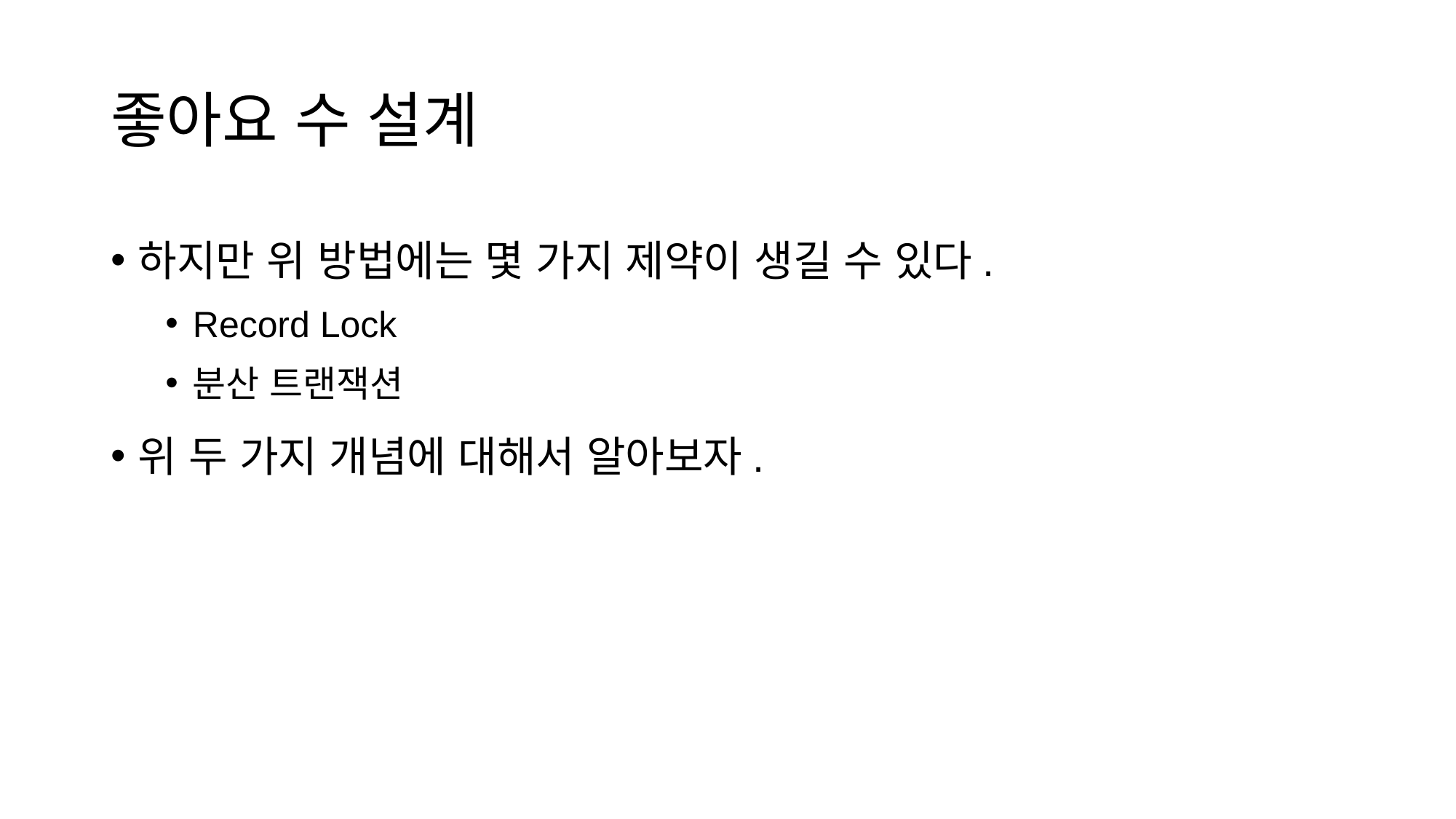

# 좋아요 수 설계
하지만 위 방법에는 몇 가지 제약이 생길 수 있다.
Record Lock
분산 트랜잭션
위 두 가지 개념에 대해서 알아보자.